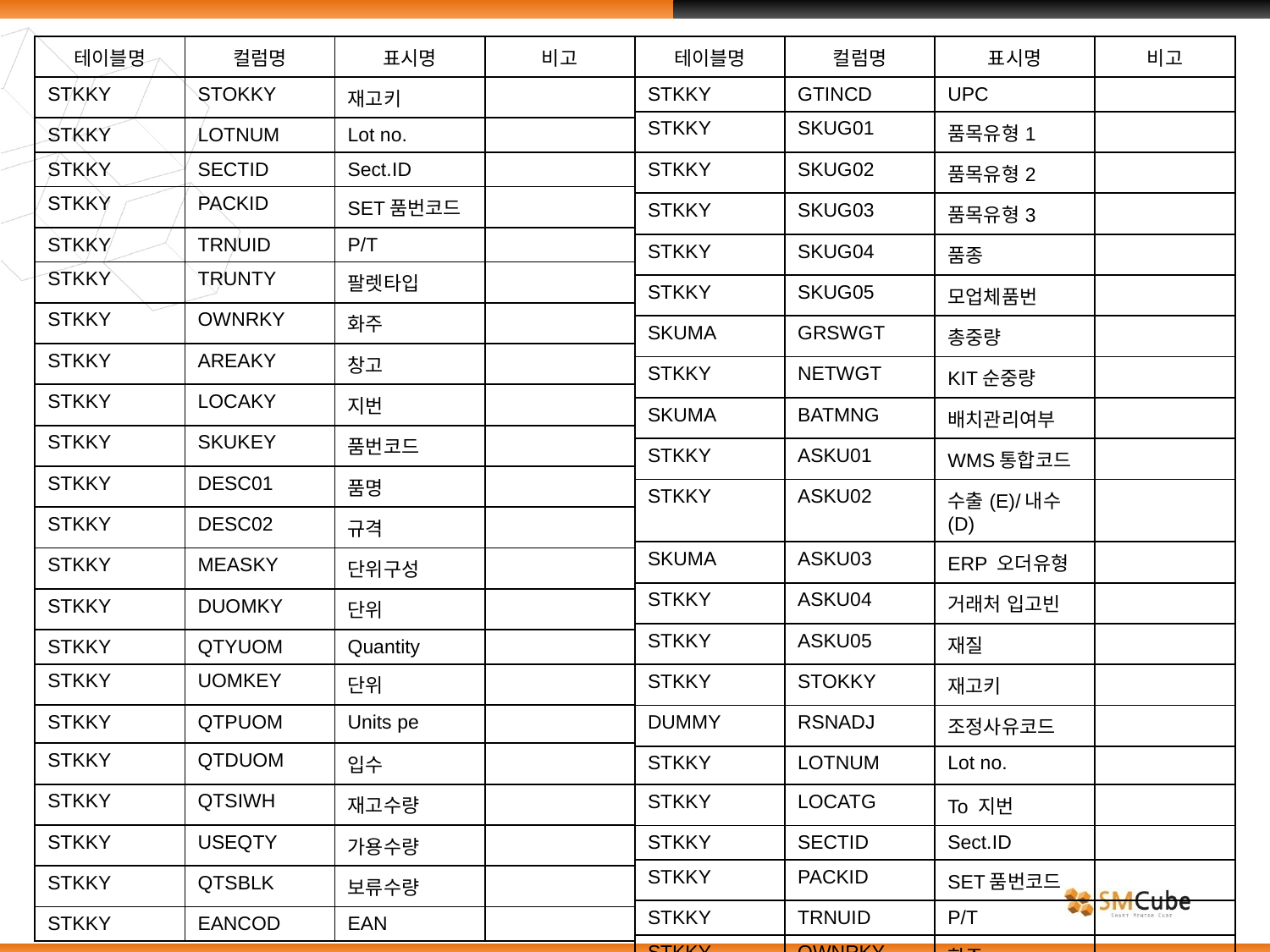

| 테이블명 | 컬럼명 | 표시명 | 비고 |
| --- | --- | --- | --- |
| STKKY | STOKKY | 재고키 |  |
| STKKY | LOTNUM | Lot no. |  |
| STKKY | SECTID | Sect.ID |  |
| STKKY | PACKID | SET품번코드 |  |
| STKKY | TRNUID | P/T |  |
| STKKY | TRUNTY | 팔렛타입 |  |
| STKKY | OWNRKY | 화주 |  |
| STKKY | AREAKY | 창고 |  |
| STKKY | LOCAKY | 지번 |  |
| STKKY | SKUKEY | 품번코드 |  |
| STKKY | DESC01 | 품명 |  |
| STKKY | DESC02 | 규격 |  |
| STKKY | MEASKY | 단위구성 |  |
| STKKY | DUOMKY | 단위 |  |
| STKKY | QTYUOM | Quantity |  |
| STKKY | UOMKEY | 단위 |  |
| STKKY | QTPUOM | Units pe |  |
| STKKY | QTDUOM | 입수 |  |
| STKKY | QTSIWH | 재고수량 |  |
| STKKY | USEQTY | 가용수량 |  |
| STKKY | QTSBLK | 보류수량 |  |
| STKKY | EANCOD | EAN |  |
| 테이블명 | 컬럼명 | 표시명 | 비고 |
| --- | --- | --- | --- |
| STKKY | GTINCD | UPC |  |
| STKKY | SKUG01 | 품목유형1 |  |
| STKKY | SKUG02 | 품목유형2 |  |
| STKKY | SKUG03 | 품목유형3 |  |
| STKKY | SKUG04 | 품종 |  |
| STKKY | SKUG05 | 모업체품번 |  |
| SKUMA | GRSWGT | 총중량 |  |
| STKKY | NETWGT | KIT순중량 |  |
| SKUMA | BATMNG | 배치관리여부 |  |
| STKKY | ASKU01 | WMS통합코드 |  |
| STKKY | ASKU02 | 수출(E)/내수(D) |  |
| SKUMA | ASKU03 | ERP 오더유형 |  |
| STKKY | ASKU04 | 거래처 입고빈 |  |
| STKKY | ASKU05 | 재질 |  |
| STKKY | STOKKY | 재고키 |  |
| DUMMY | RSNADJ | 조정사유코드 |  |
| STKKY | LOTNUM | Lot no. |  |
| STKKY | LOCATG | To 지번 |  |
| STKKY | SECTID | Sect.ID |  |
| STKKY | PACKID | SET품번코드 |  |
| STKKY | TRNUID | P/T |  |
| STKKY | OWNRKY | 화주 |  |